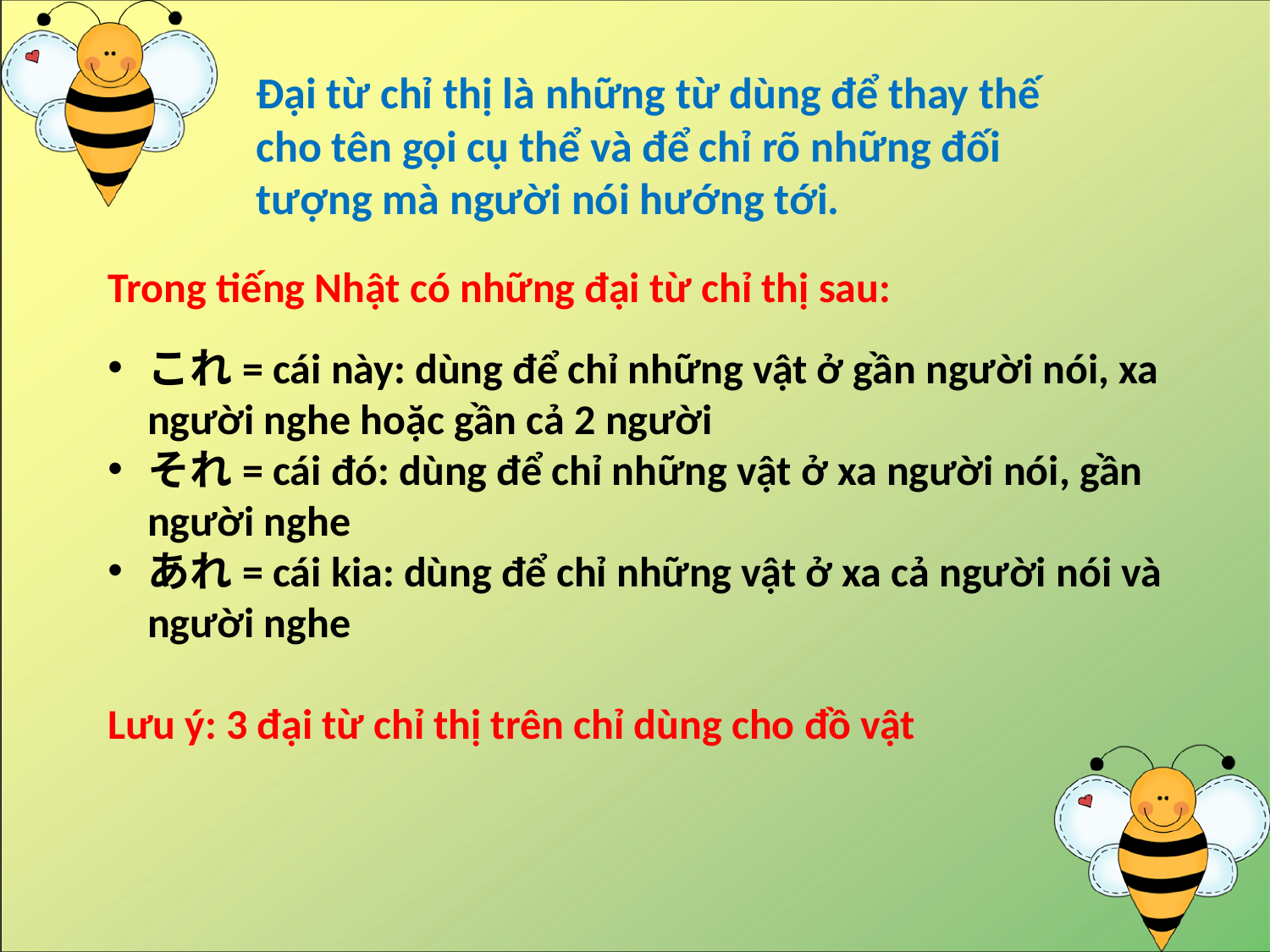

# Đại từ chỉ thị là những từ dùng để thay thế cho tên gọi cụ thể và để chỉ rõ những đối tượng mà người nói hướng tới.
Trong tiếng Nhật có những đại từ chỉ thị sau:
これ= cái này: dùng để chỉ những vật ở gần người nói, xa người nghe hoặc gần cả 2 người
それ= cái đó: dùng để chỉ những vật ở xa người nói, gần người nghe
あれ= cái kia: dùng để chỉ những vật ở xa cả người nói và người nghe
Lưu ý: 3 đại từ chỉ thị trên chỉ dùng cho đồ vật